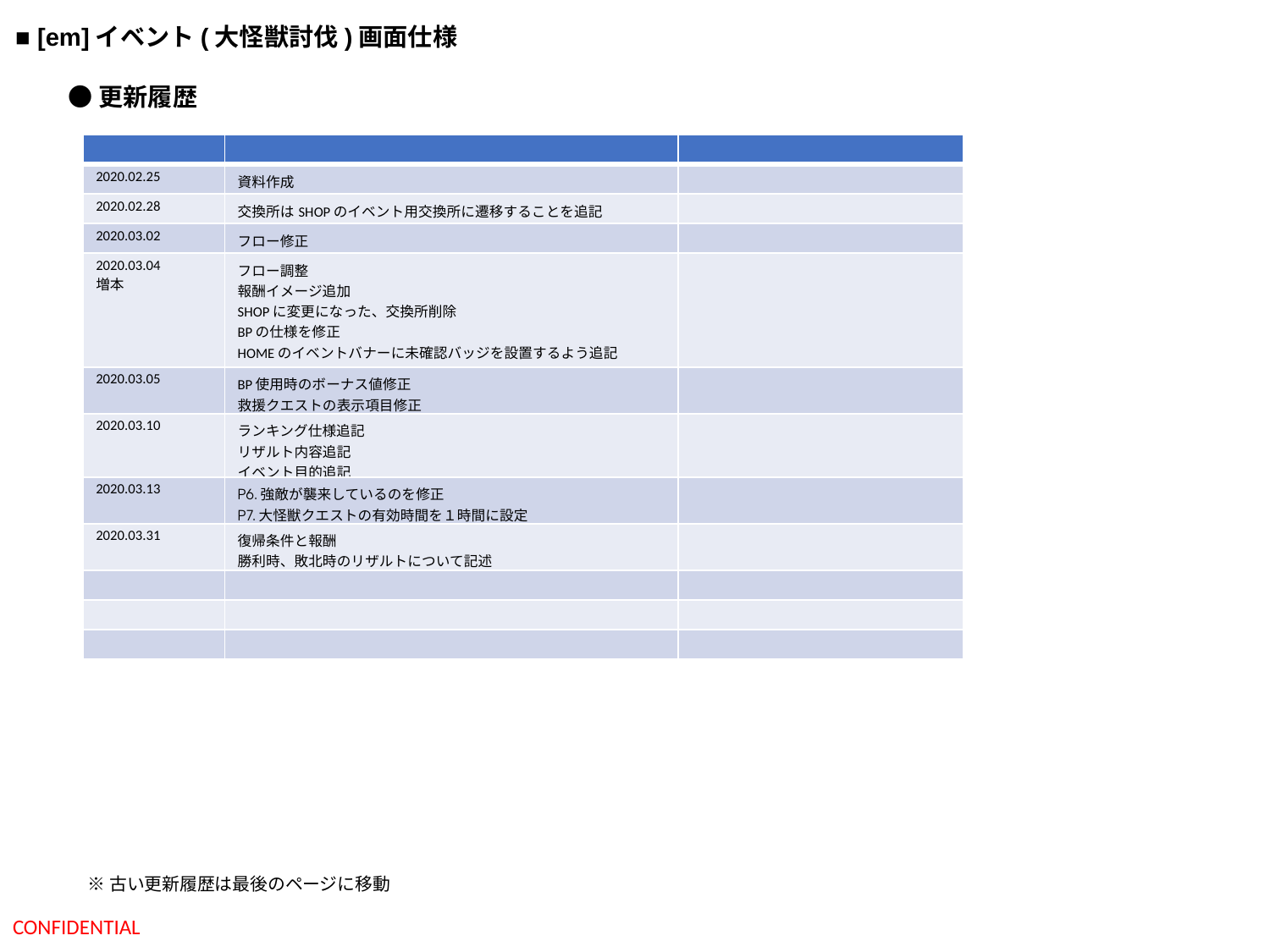

■ [em]イベント(大怪獣討伐)画面仕様
●更新履歴
|  |  |  |
| --- | --- | --- |
| 2020.02.25 | 資料作成 |  |
| 2020.02.28 | 交換所はSHOPのイベント用交換所に遷移することを追記 |  |
| 2020.03.02 | フロー修正 |  |
| 2020.03.04 増本 | フロー調整 報酬イメージ追加 SHOPに変更になった、交換所削除 BPの仕様を修正 HOMEのイベントバナーに未確認バッジを設置するよう追記 救援フローを追記 |  |
| 2020.03.05 | BP使用時のボーナス値修正 救援クエストの表示項目修正 |  |
| 2020.03.10 | ランキング仕様追記 リザルト内容追記 イベント目的追記 |  |
| 2020.03.13 | P6.強敵が襲来しているのを修正 P7.大怪獣クエストの有効時間を１時間に設定 |  |
| 2020.03.31 | 復帰条件と報酬 勝利時、敗北時のリザルトについて記述 |  |
|  |  |  |
|  |  |  |
|  |  |  |
※古い更新履歴は最後のページに移動

CONFIDENTIAL